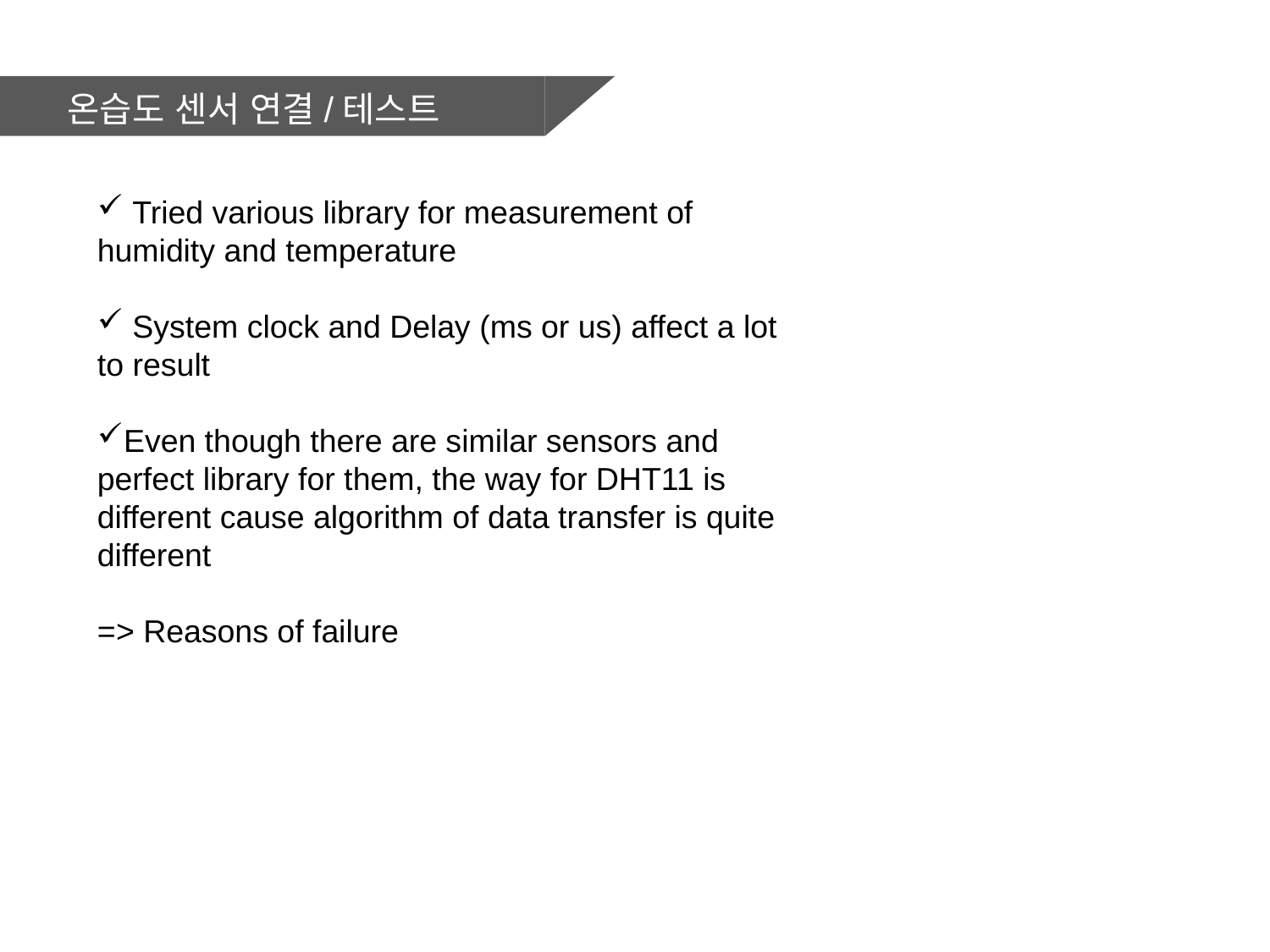

온습도 센서 연결/테스트
 Tried various library for measurement of humidity and temperature

 System clock and Delay (ms or us) affect a lot to result

Even though there are similar sensors and perfect library for them, the way for DHT11 is different cause algorithm of data transfer is quite different

=> Reasons of failure